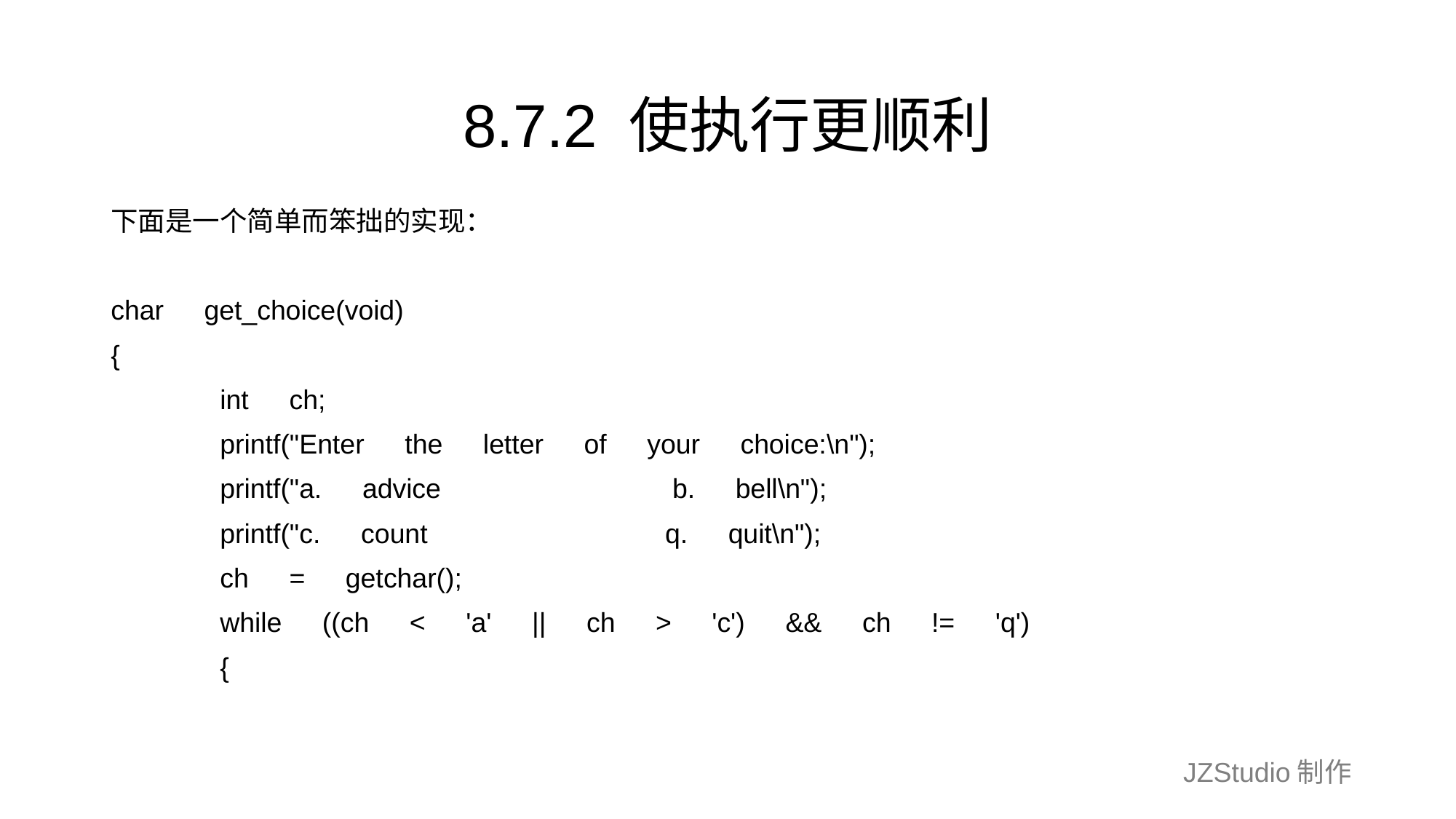

# 8.7.2 使执行更顺利
下面是一个简单而笨拙的实现：

char　get_choice(void)
{
	int　ch;
	printf("Enter　the　letter　of　your　choice:\n");
	printf("a.　advice　　　　　　　　b.　bell\n");
	printf("c.　count　　　　　　　　 q.　quit\n");
	ch　=　getchar();
	while　((ch　<　'a'　||　ch　>　'c')　&&　ch　!=　'q')
	{